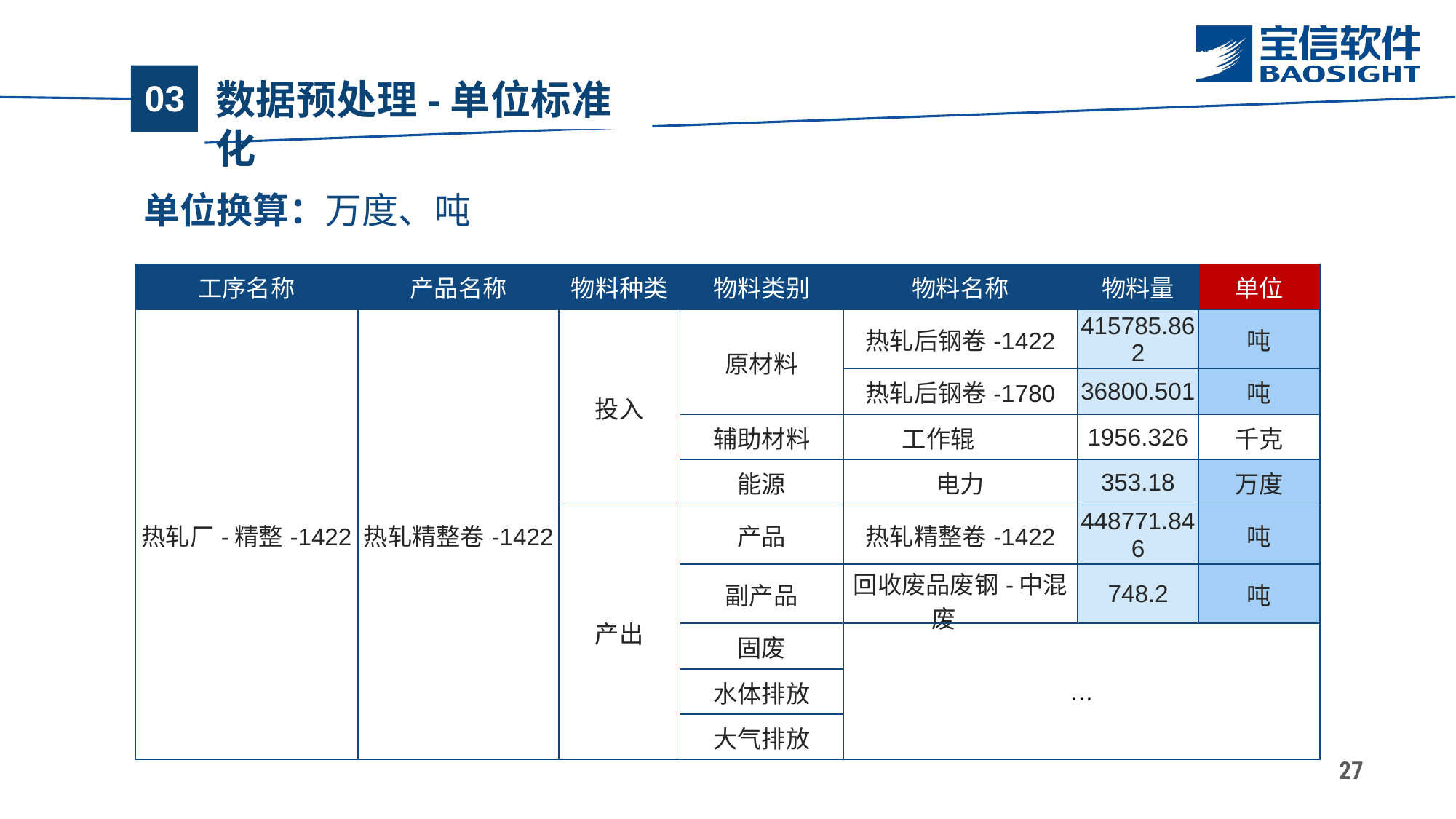

# 数据预处理-单位标准化
03
单位换算：万度、吨
| 工序名称 | 产品名称 | 物料种类 | 物料类别 | 物料名称 | 物料量 | 单位 |
| --- | --- | --- | --- | --- | --- | --- |
| 热轧厂-精整-1422 | 热轧精整卷-1422 | 投入 | 原材料 | 热轧后钢卷-1422 | 415785.862 | 吨 |
|  |  |  |  | 热轧后钢卷-1780 | 36800.501 | 吨 |
|  |  |  | 辅助材料 | 工作辊 | 1956.326 | 千克 |
|  |  |  | 能源 | 电力 | 353.18 | 万度 |
|  |  | 产出 | 产品 | 热轧精整卷-1422 | 448771.846 | 吨 |
|  |  |  | 副产品 | 回收废品废钢-中混废 | 748.2 | 吨 |
|  |  |  | 固废 | … |  |  |
|  |  |  | 水体排放 |  |  |  |
|  |  |  | 大气排放 |  |  |  |